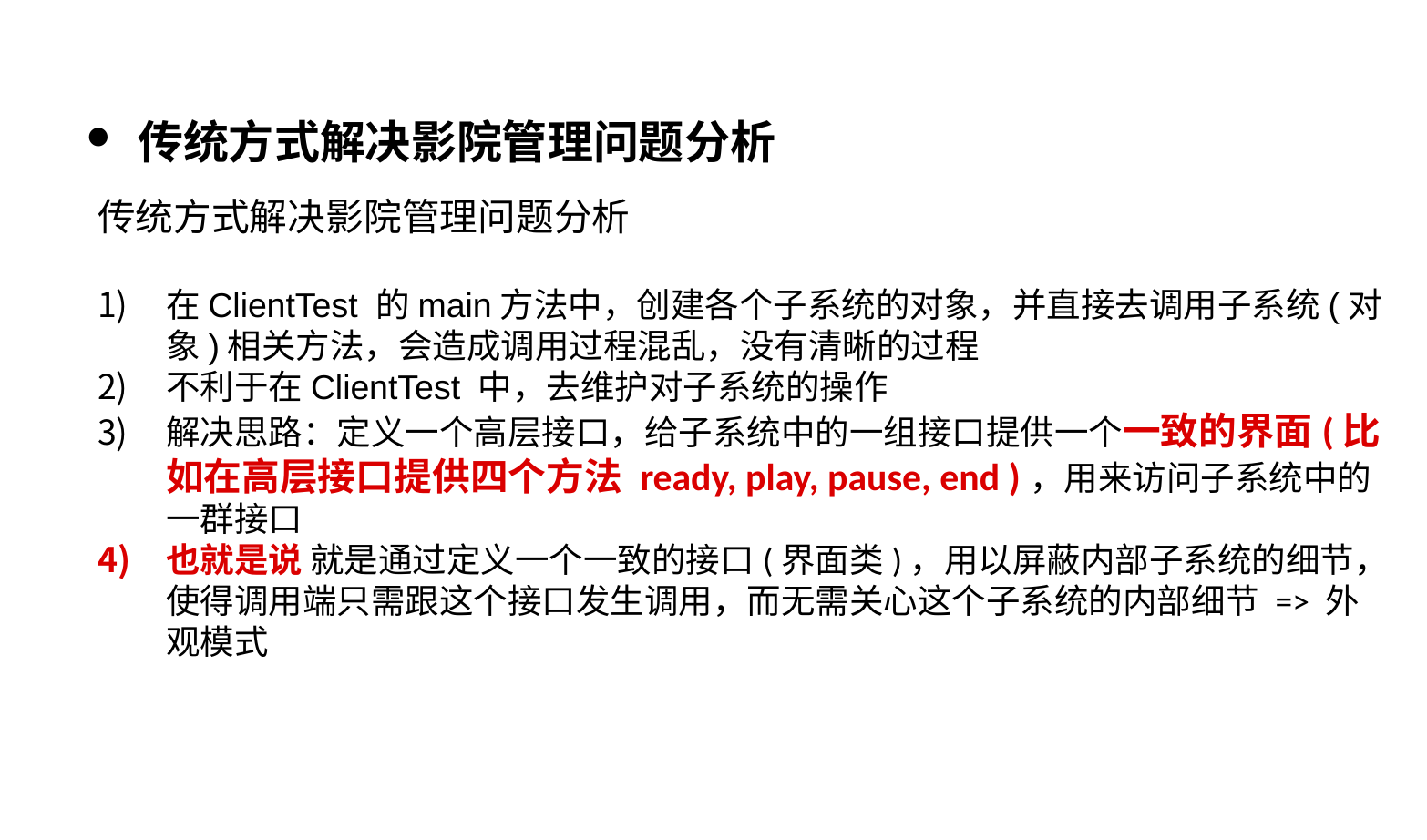

传统方式解决影院管理问题分析

传统方式解决影院管理问题分析

在ClientTest 的main方法中，创建各个子系统的对象，并直接去调用子系统(对象)相关方法，会造成调用过程混乱，没有清晰的过程
不利于在ClientTest 中，去维护对子系统的操作
解决思路：定义一个高层接口，给子系统中的一组接口提供一个一致的界面(比如在高层接口提供四个方法 ready, play, pause, end )，用来访问子系统中的一群接口
也就是说 就是通过定义一个一致的接口(界面类)，用以屏蔽内部子系统的细节，使得调用端只需跟这个接口发生调用，而无需关心这个子系统的内部细节 => 外观模式